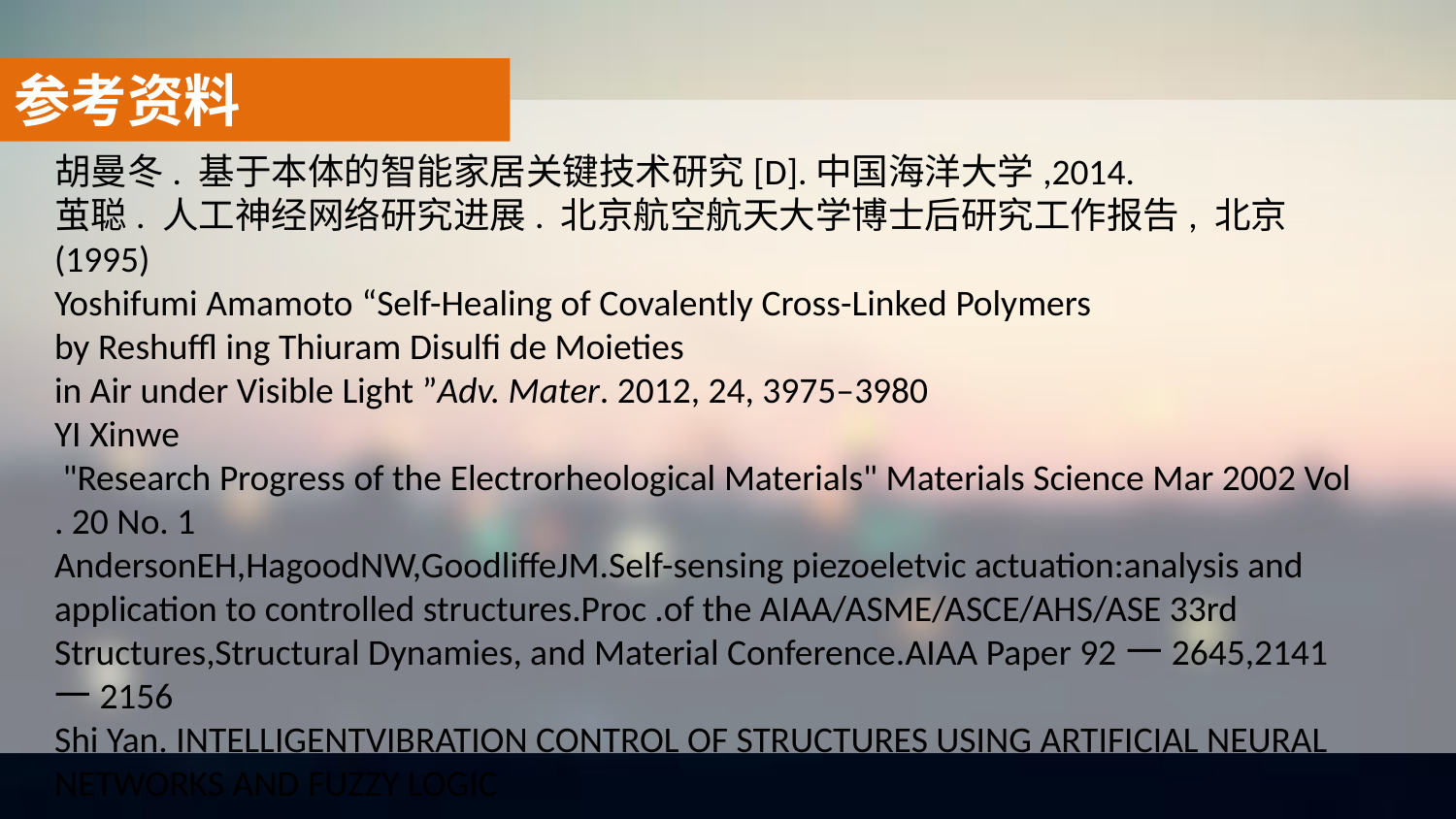

参考资料
胡曼冬. 基于本体的智能家居关键技术研究[D].中国海洋大学,2014.
茧聪. 人工神经网络研究进展. 北京航空航天大学博士后研究工作报告, 北京(1995)
Yoshifumi Amamoto “Self-Healing of Covalently Cross-Linked Polymers
by Reshuffl ing Thiuram Disulfi de Moieties in Air under Visible Light ”Adv. Mater. 2012, 24, 3975–3980
YI Xinwe  "Research Progress of the Electrorheological Materials" Materials Science Mar 2002 Vol. 20 No. 1
AndersonEH,HagoodNW,GoodliffeJM.Self-sensing piezoeletvic actuation:analysis and application to controlled structures.Proc .of the AIAA/ASME/ASCE/AHS/ASE 33rd Structures,Structural Dynamies, and Material Conference.AIAA Paper 92一2645,2141一2156
Shi Yan. INTELLIGENTVIBRATION CONTROL OF STRUCTURES USING ARTIFICIAL NEURAL NETWORKS AND FUZZY LOGIC